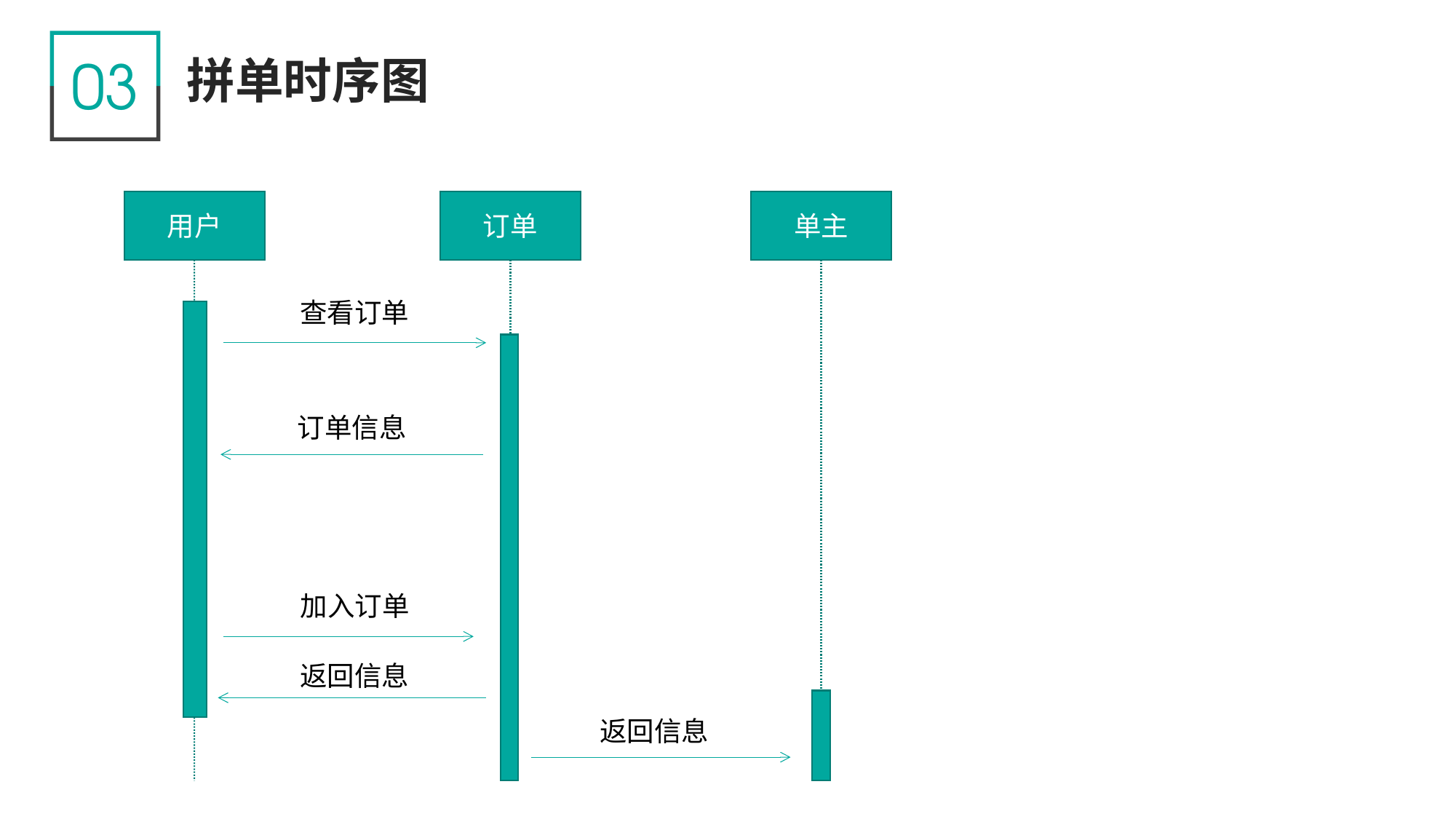

03
拼单时序图

用户
订单
单主
查看订单

订单信息
加入订单
返回信息

返回信息